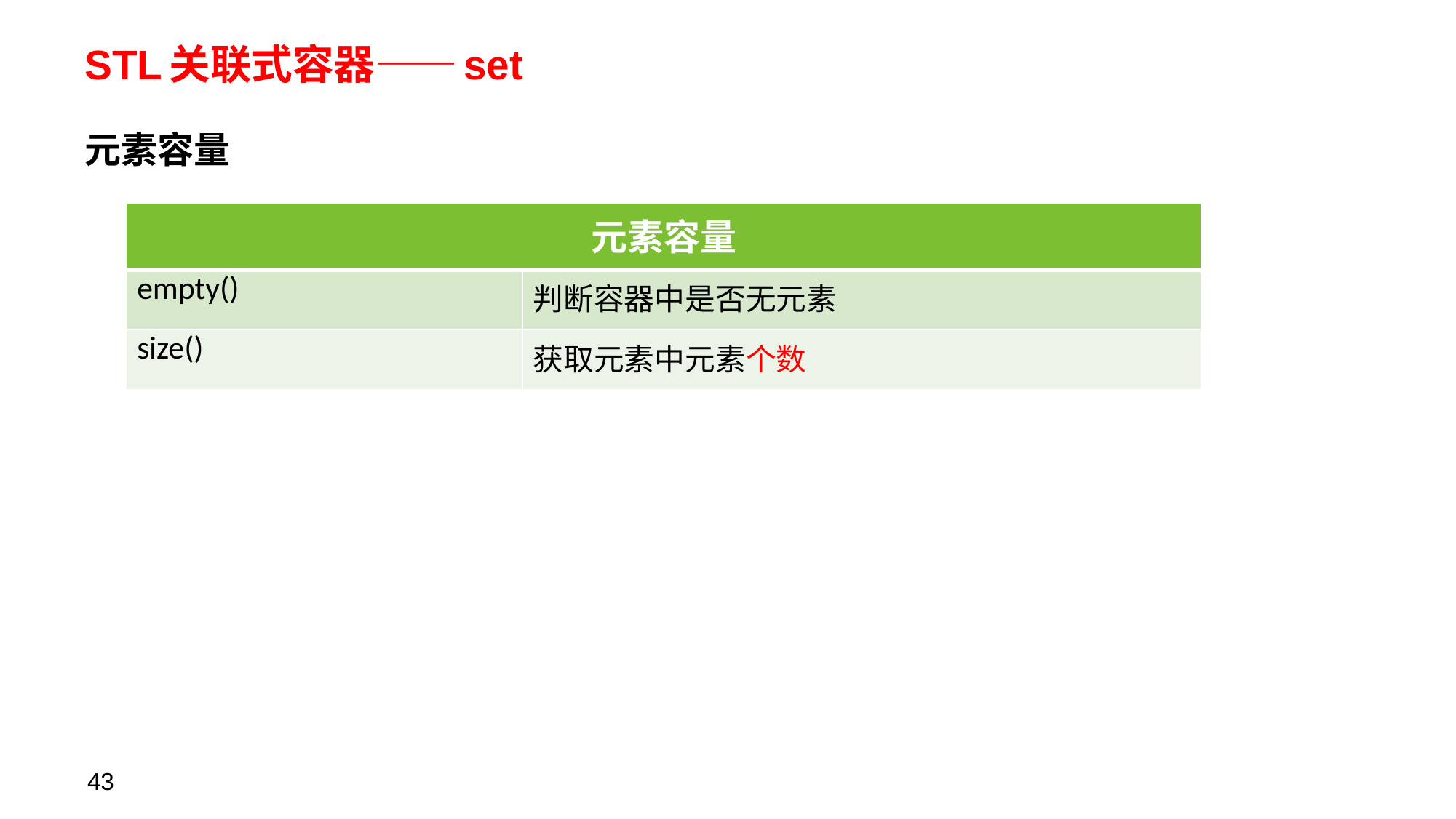

# STL关联式容器——set
元素容量
| 元素容量 |  |
| --- | --- |
| empty() | 判断容器中是否无元素 |
| size() | 获取元素中元素个数 |
43